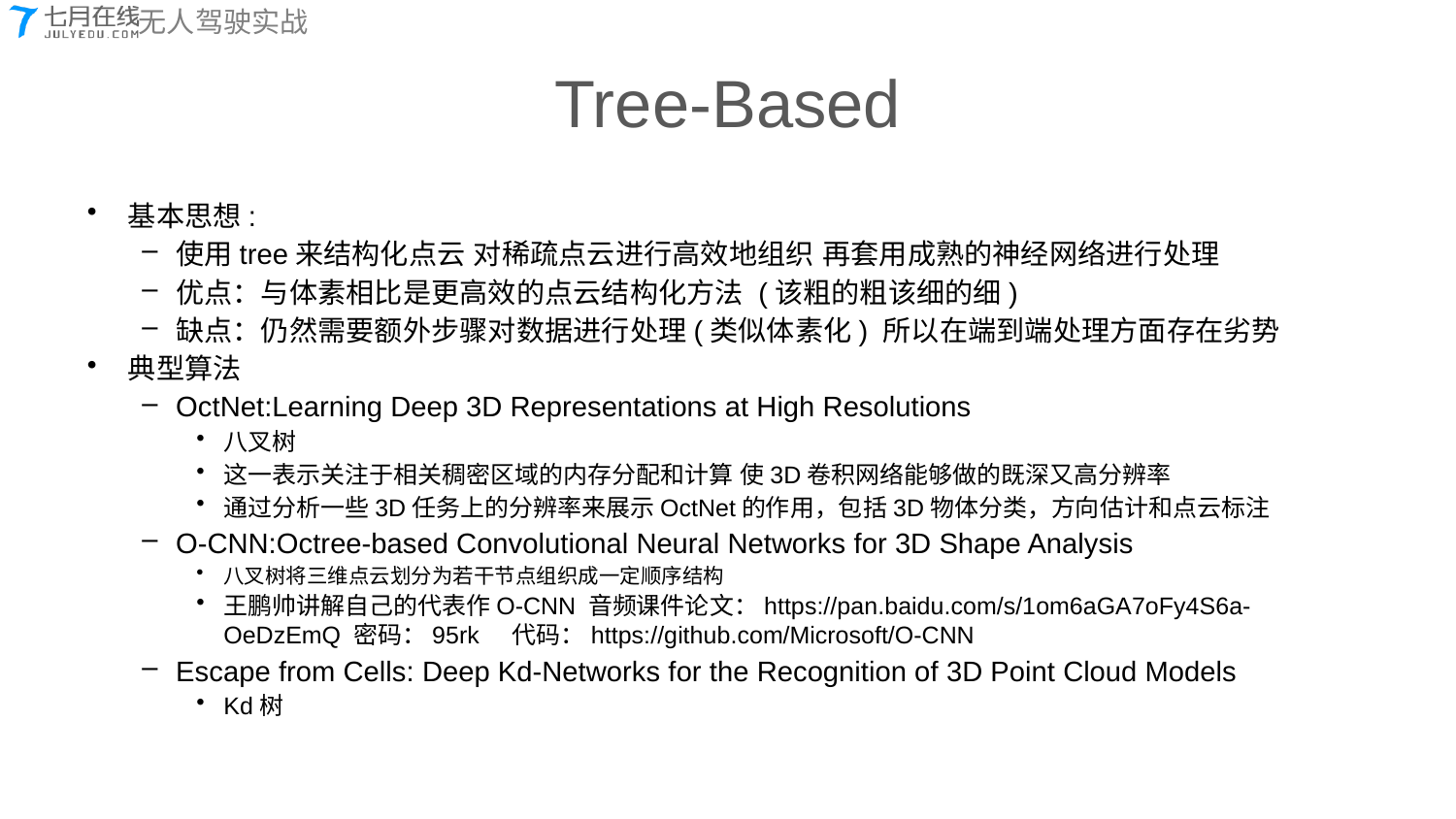

# Tree-Based
基本思想:
使用tree来结构化点云 对稀疏点云进行高效地组织 再套用成熟的神经网络进行处理
优点：与体素相比是更高效的点云结构化方法 (该粗的粗该细的细)
缺点：仍然需要额外步骤对数据进行处理(类似体素化) 所以在端到端处理方面存在劣势
典型算法
OctNet:Learning Deep 3D Representations at High Resolutions
八叉树
这一表示关注于相关稠密区域的内存分配和计算 使3D卷积网络能够做的既深又高分辨率
通过分析一些3D任务上的分辨率来展示OctNet的作用，包括3D物体分类，方向估计和点云标注
O-CNN:Octree-based Convolutional Neural Networks for 3D Shape Analysis
八叉树将三维点云划分为若干节点组织成一定顺序结构
王鹏帅讲解自己的代表作O-CNN 音频课件论文：https://pan.baidu.com/s/1om6aGA7oFy4S6a-OeDzEmQ 密码：95rk    代码：https://github.com/Microsoft/O-CNN
Escape from Cells: Deep Kd-Networks for the Recognition of 3D Point Cloud Models
Kd树